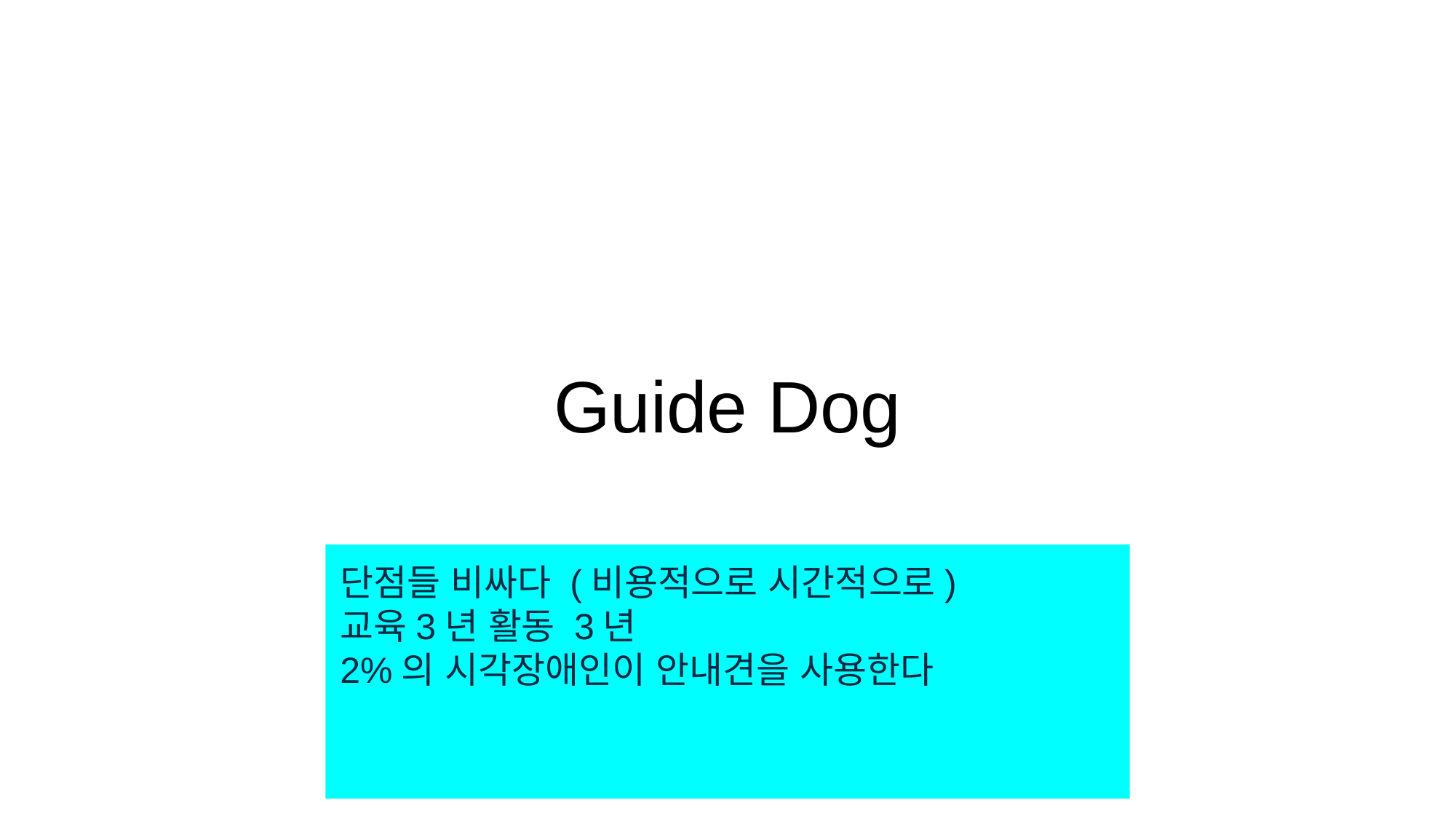

# Guide Dog
단점들 비싸다 (비용적으로 시간적으로)
교육3년 활동 3년
2%의 시각장애인이 안내견을 사용한다